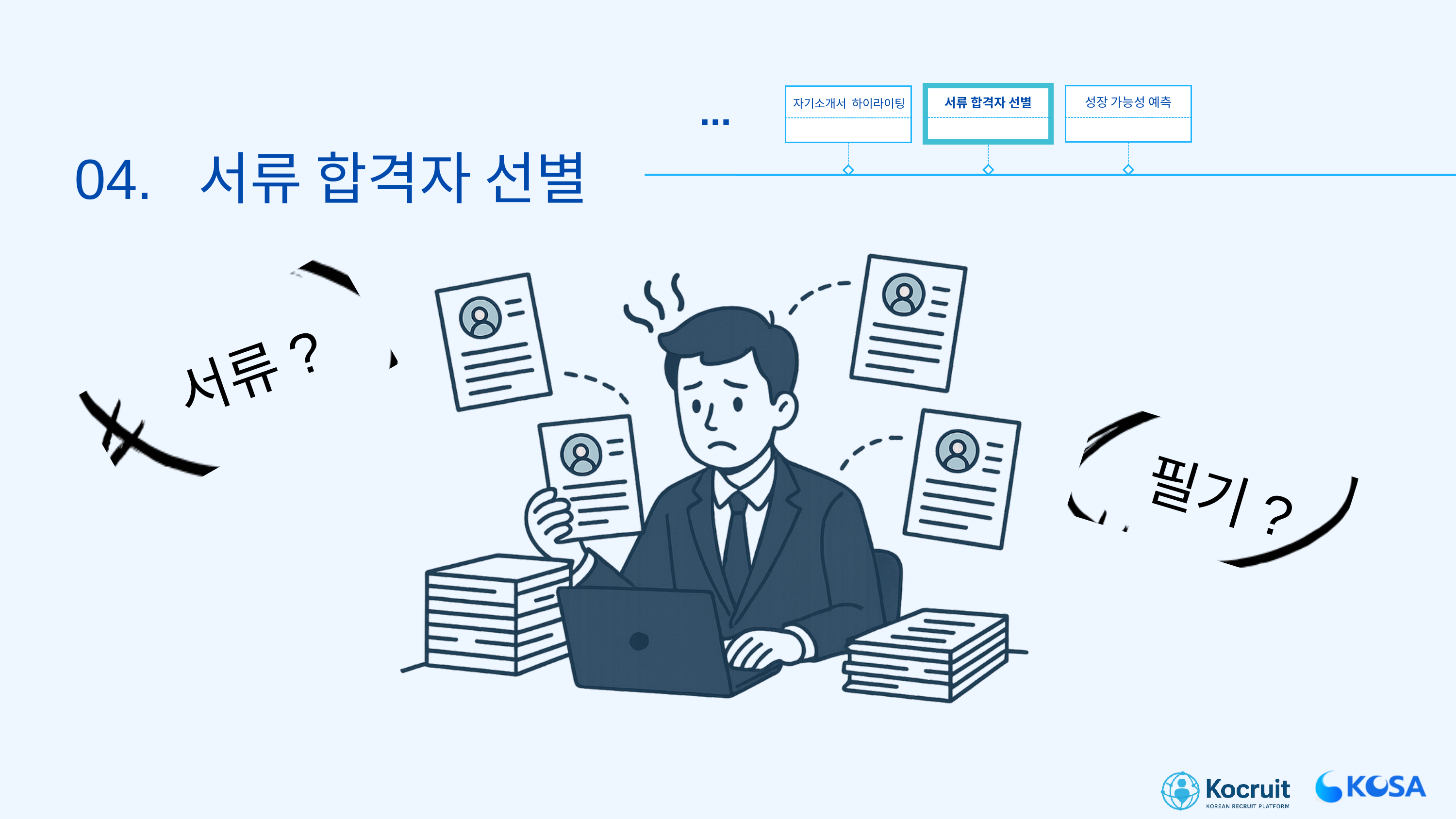

...
성장 가능성 예측
서류 합격자 선별
자기소개서  하이라이팅

04.  서류 합격자 선별

서류?

필기?